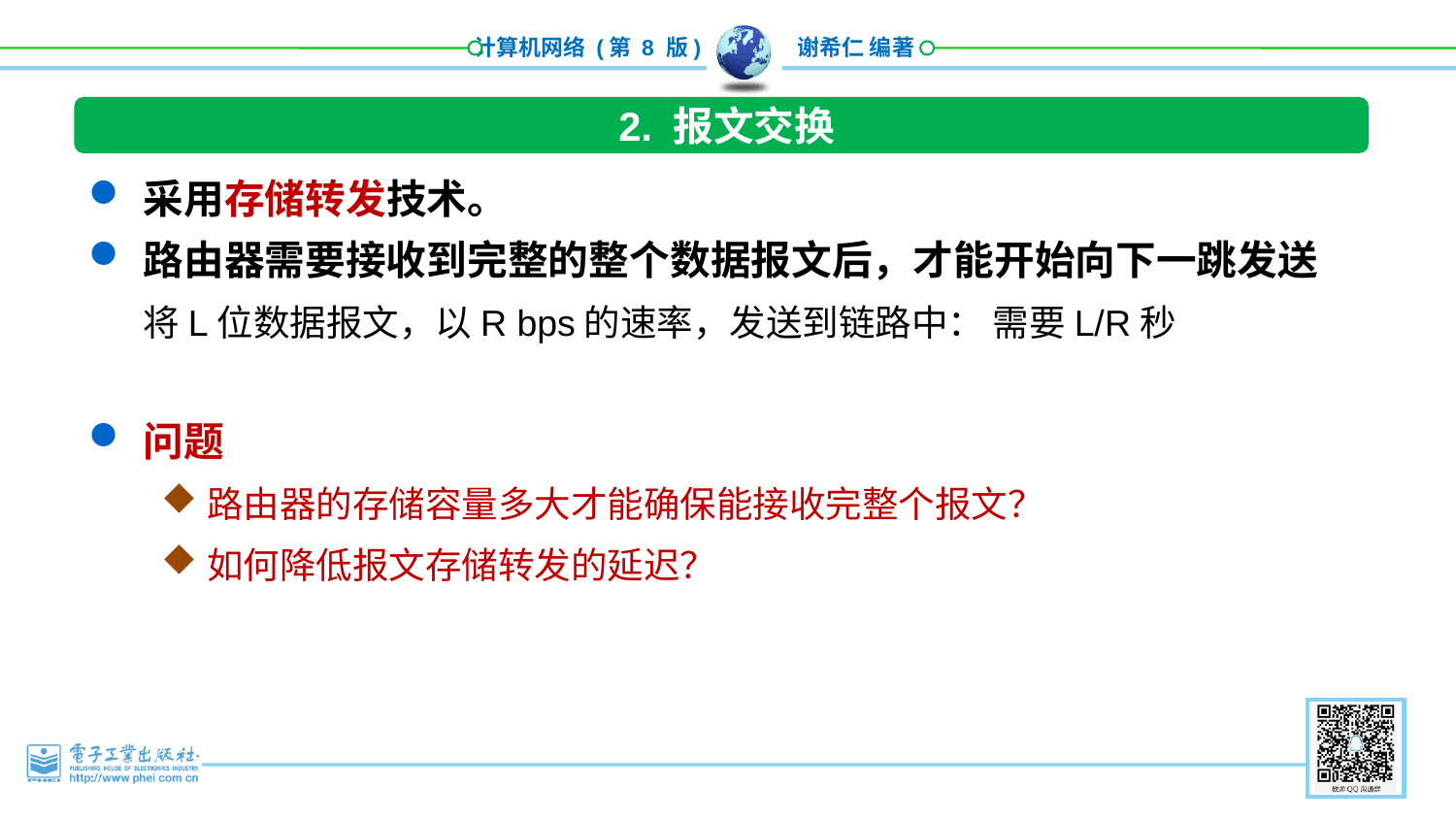

2. 报文交换
采用存储转发技术。
路由器需要接收到完整的整个数据报文后，才能开始向下一跳发送将L位数据报文，以R bps的速率，发送到链路中： 需要L/R秒

问题
路由器的存储容量多大才能确保能接收完整个报文？
如何降低报文存储转发的延迟？